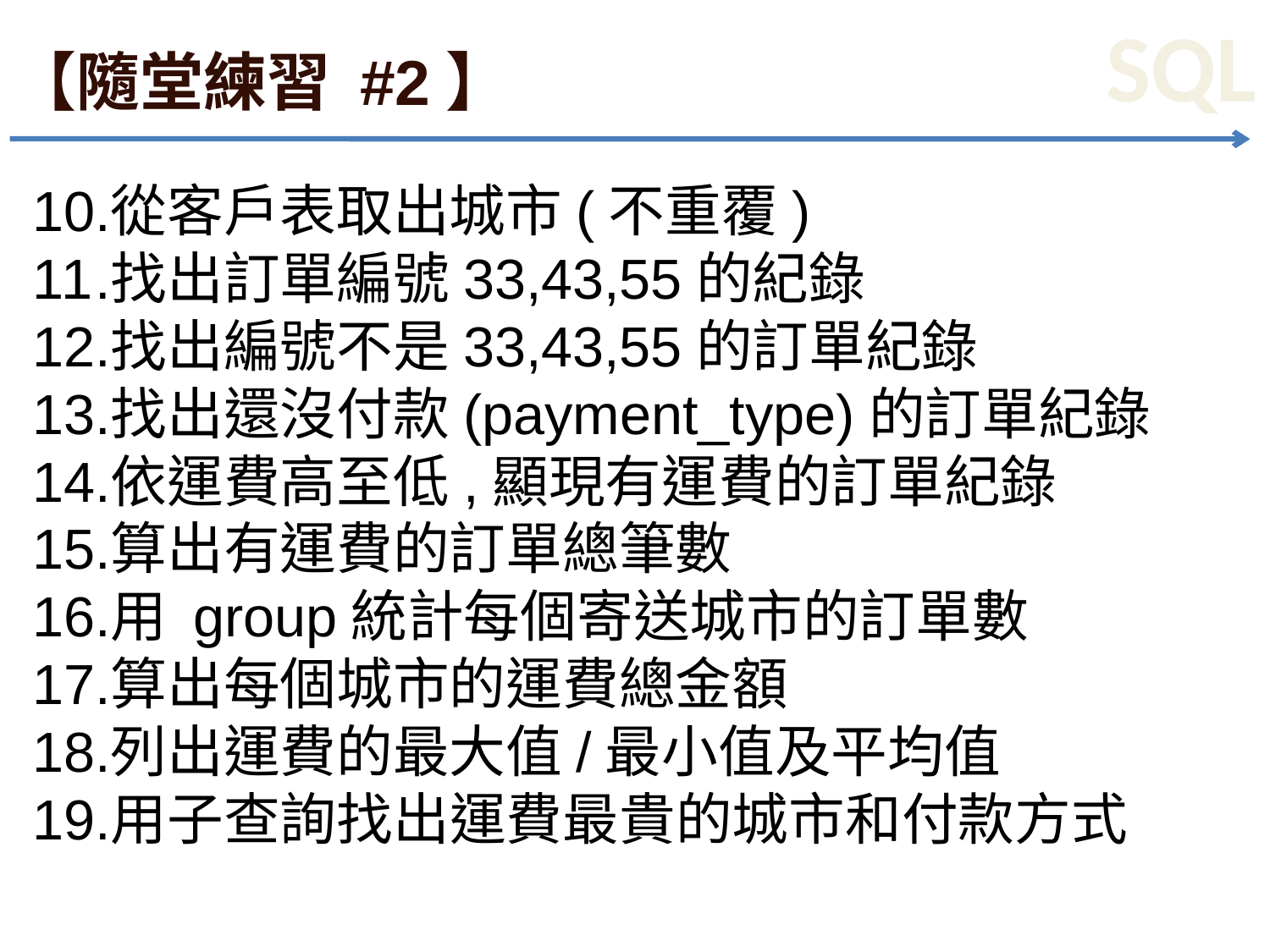

# 【隨堂練習 #2】
從客戶表取出城市(不重覆)
找出訂單編號33,43,55的紀錄
找出編號不是33,43,55的訂單紀錄
找出還沒付款(payment_type)的訂單紀錄
依運費高至低,顯現有運費的訂單紀錄
算出有運費的訂單總筆數
用 group統計每個寄送城市的訂單數
算出每個城市的運費總金額
列出運費的最大值/最小值及平均值
用子查詢找出運費最貴的城市和付款方式